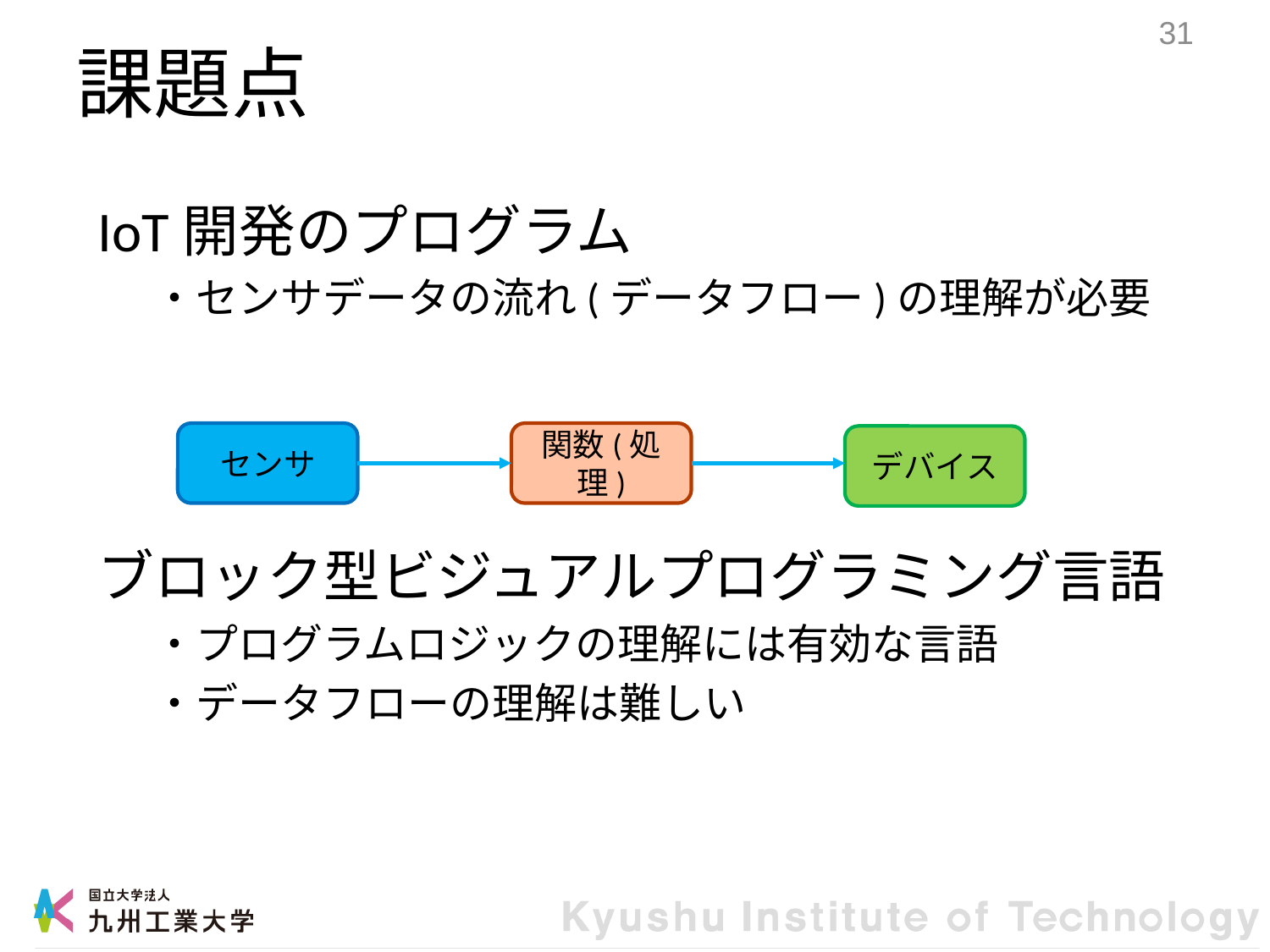

# 課題点
31
IoT開発のプログラム
・センサデータの流れ(データフロー)の理解が必要

ブロック型ビジュアルプログラミング言語
・プログラムロジックの理解には有効な言語
・データフローの理解は難しい

センサ
関数(処理)
デバイス